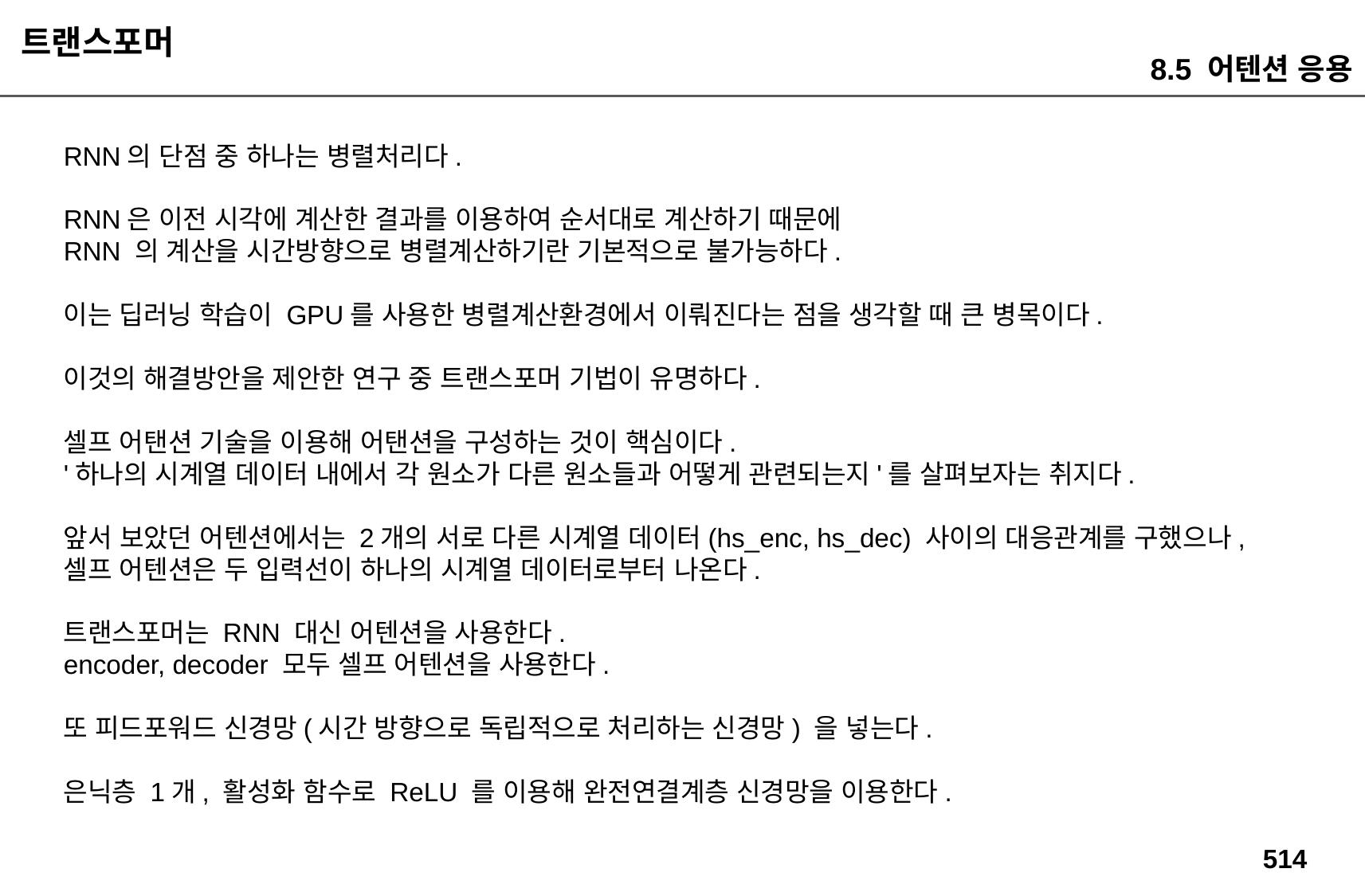

트랜스포머
8.5 어텐션 응용
RNN의 단점 중 하나는 병렬처리다.

RNN은 이전 시각에 계산한 결과를 이용하여 순서대로 계산하기 때문에
RNN 의 계산을 시간방향으로 병렬계산하기란 기본적으로 불가능하다.

이는 딥러닝 학습이 GPU를 사용한 병렬계산환경에서 이뤄진다는 점을 생각할 때 큰 병목이다.

이것의 해결방안을 제안한 연구 중 트랜스포머 기법이 유명하다.

셀프 어탠션 기술을 이용해 어탠션을 구성하는 것이 핵심이다.
'하나의 시계열 데이터 내에서 각 원소가 다른 원소들과 어떻게 관련되는지'를 살펴보자는 취지다.

앞서 보았던 어텐션에서는 2개의 서로 다른 시계열 데이터(hs_enc, hs_dec) 사이의 대응관계를 구했으나,
셀프 어텐션은 두 입력선이 하나의 시계열 데이터로부터 나온다.

트랜스포머는 RNN 대신 어텐션을 사용한다.
encoder, decoder 모두 셀프 어텐션을 사용한다.

또 피드포워드 신경망(시간 방향으로 독립적으로 처리하는 신경망) 을 넣는다.

은닉층 1개, 활성화 함수로 ReLU 를 이용해 완전연결계층 신경망을 이용한다.